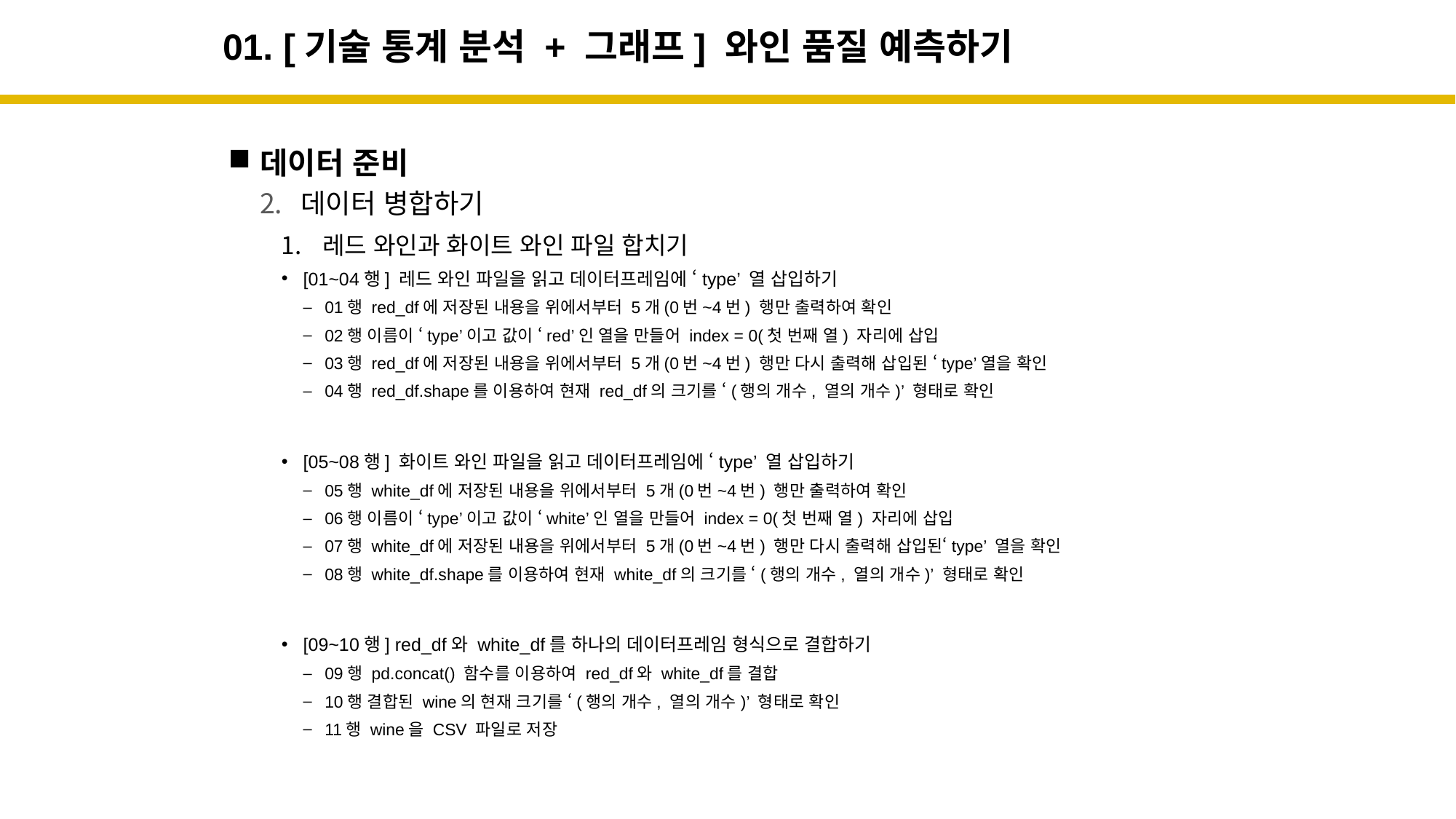

# 01. [기술 통계 분석 + 그래프] 와인 품질 예측하기
데이터 준비
데이터 병합하기
레드 와인과 화이트 와인 파일 합치기
[01~04행] 레드 와인 파일을 읽고 데이터프레임에 ‘type’ 열 삽입하기
01행 red_df에 저장된 내용을 위에서부터 5개(0번~4번) 행만 출력하여 확인
02행 이름이 ‘type’이고 값이 ‘red’인 열을 만들어 index = 0(첫 번째 열) 자리에 삽입
03행 red_df에 저장된 내용을 위에서부터 5개(0번~4번) 행만 다시 출력해 삽입된 ‘type’열을 확인
04행 red_df.shape를 이용하여 현재 red_df의 크기를 ‘(행의 개수, 열의 개수)’ 형태로 확인

[05~08행] 화이트 와인 파일을 읽고 데이터프레임에 ‘type’ 열 삽입하기
05행 white_df에 저장된 내용을 위에서부터 5개(0번~4번) 행만 출력하여 확인
06행 이름이 ‘type’이고 값이 ‘white’인 열을 만들어 index = 0(첫 번째 열) 자리에 삽입
07행 white_df에 저장된 내용을 위에서부터 5개(0번~4번) 행만 다시 출력해 삽입된‘type’ 열을 확인
08행 white_df.shape를 이용하여 현재 white_df의 크기를 ‘(행의 개수, 열의 개수)’ 형태로 확인

[09~10행] red_df와 white_df를 하나의 데이터프레임 형식으로 결합하기
09행 pd.concat() 함수를 이용하여 red_df와 white_df를 결합
10행 결합된 wine의 현재 크기를 ‘(행의 개수, 열의 개수)’ 형태로 확인
11행 wine을 CSV 파일로 저장